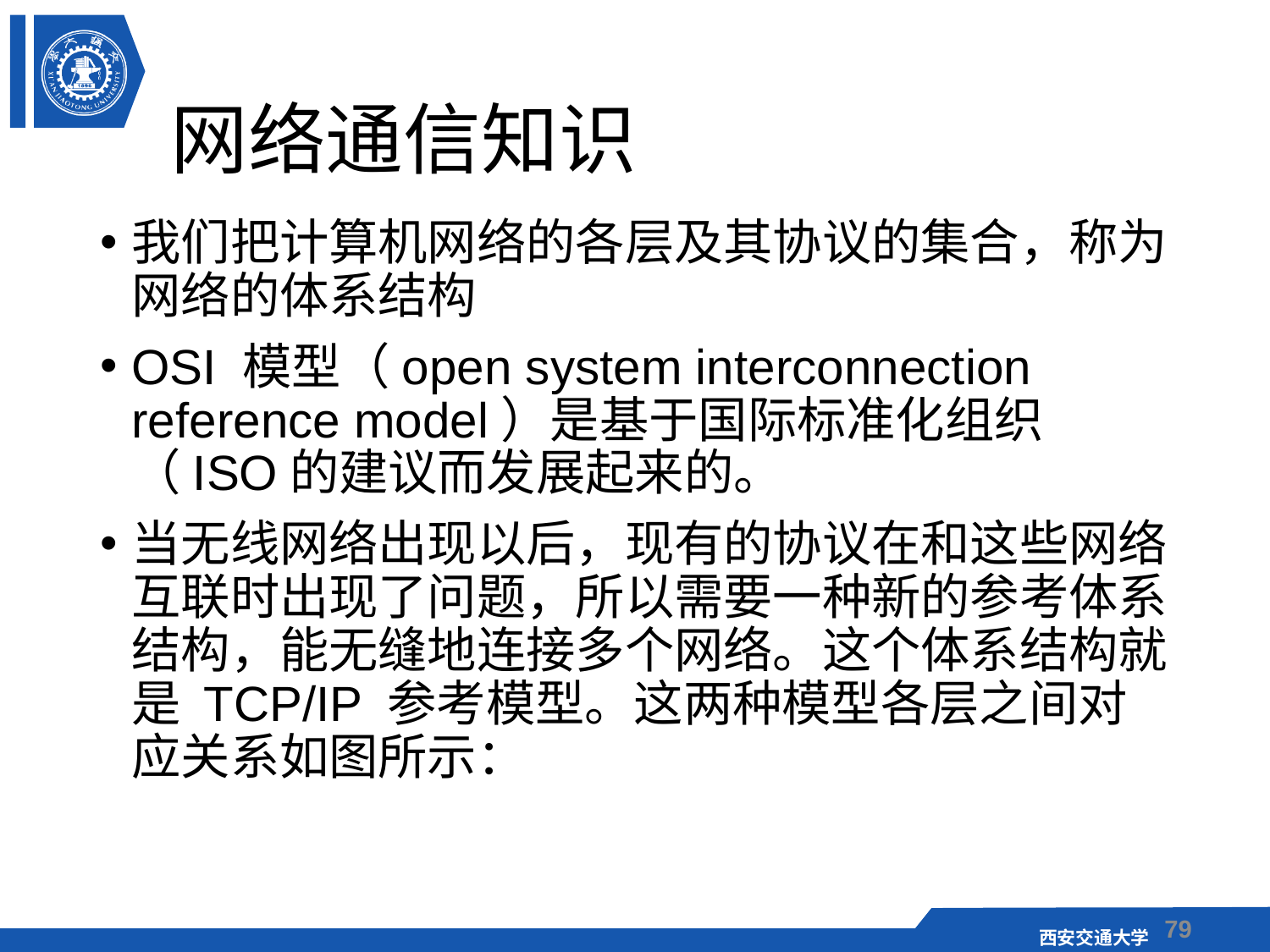

# 网络通信知识
我们把计算机网络的各层及其协议的集合，称为网络的体系结构
OSI 模型（open system interconnection reference model）是基于国际标准化组织（ISO的建议而发展起来的。
当无线网络出现以后，现有的协议在和这些网络互联时出现了问题，所以需要一种新的参考体系结构，能无缝地连接多个网络。这个体系结构就是 TCP/IP 参考模型。这两种模型各层之间对应关系如图所示：

79